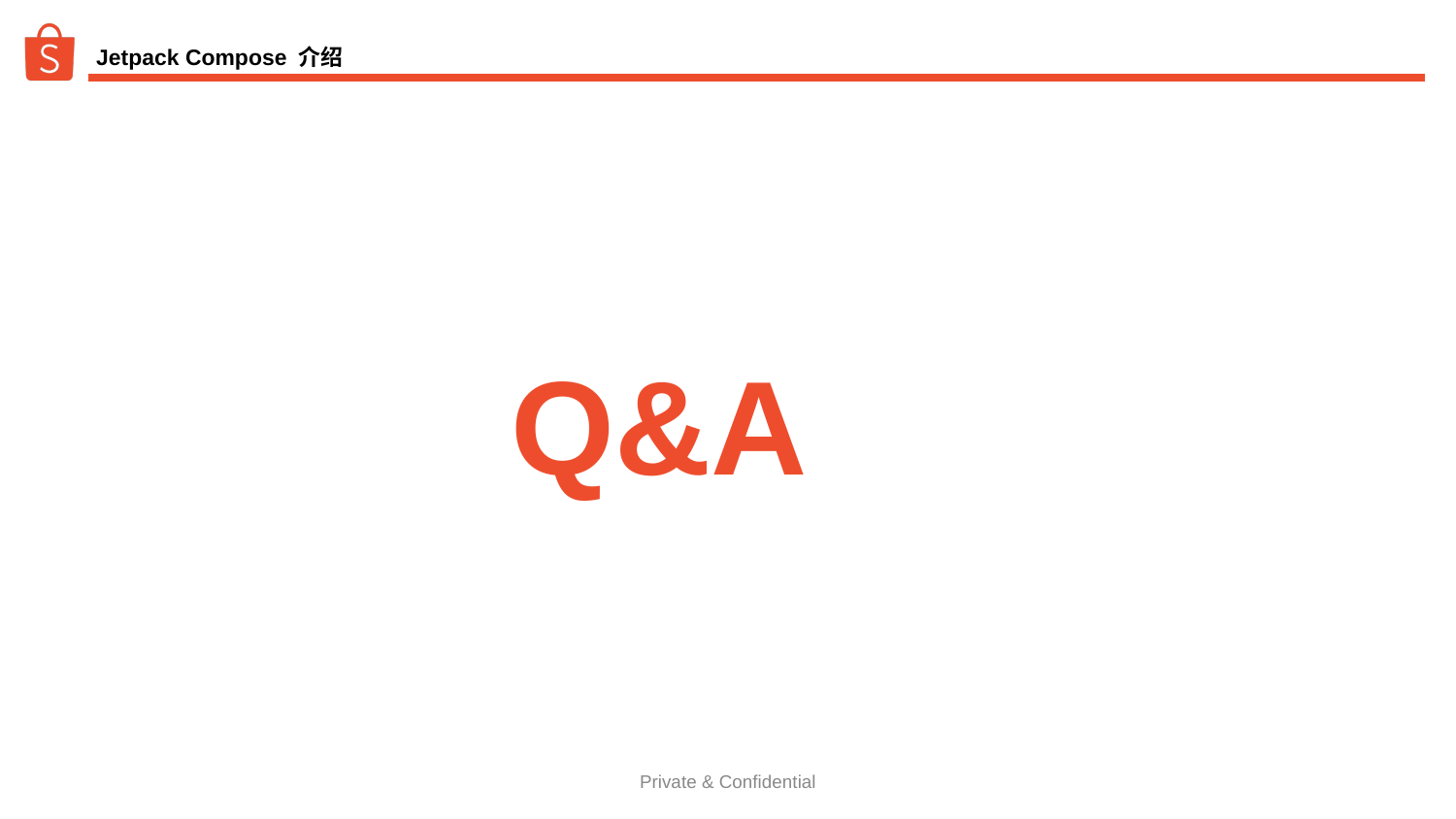

# Jetpack Compose 介绍
Q&A
Private & Confidential
28